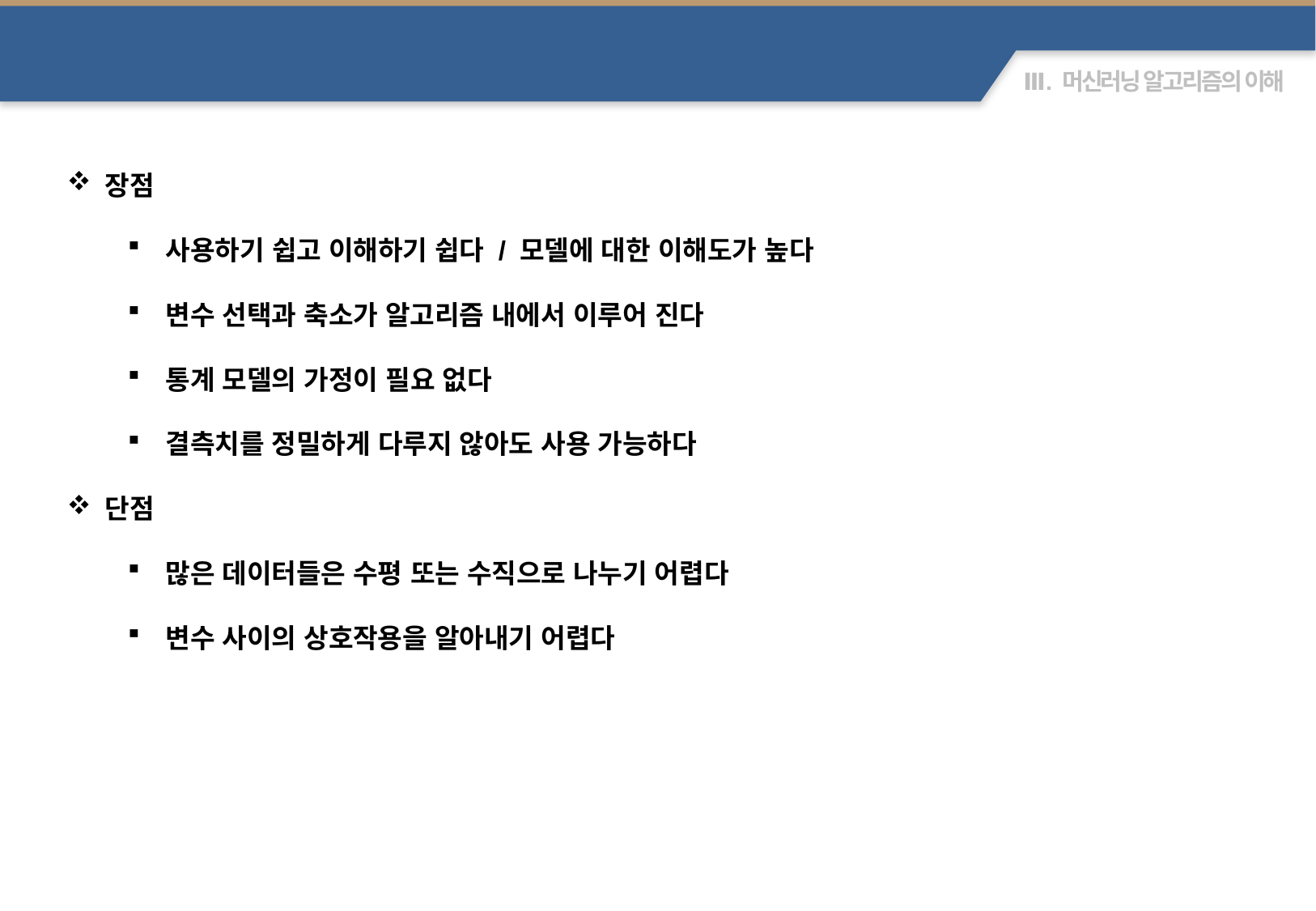

Decision Tree
장점
사용하기 쉽고 이해하기 쉽다 / 모델에 대한 이해도가 높다
변수 선택과 축소가 알고리즘 내에서 이루어 진다
통계 모델의 가정이 필요 없다
결측치를 정밀하게 다루지 않아도 사용 가능하다
단점
많은 데이터들은 수평 또는 수직으로 나누기 어렵다
변수 사이의 상호작용을 알아내기 어렵다